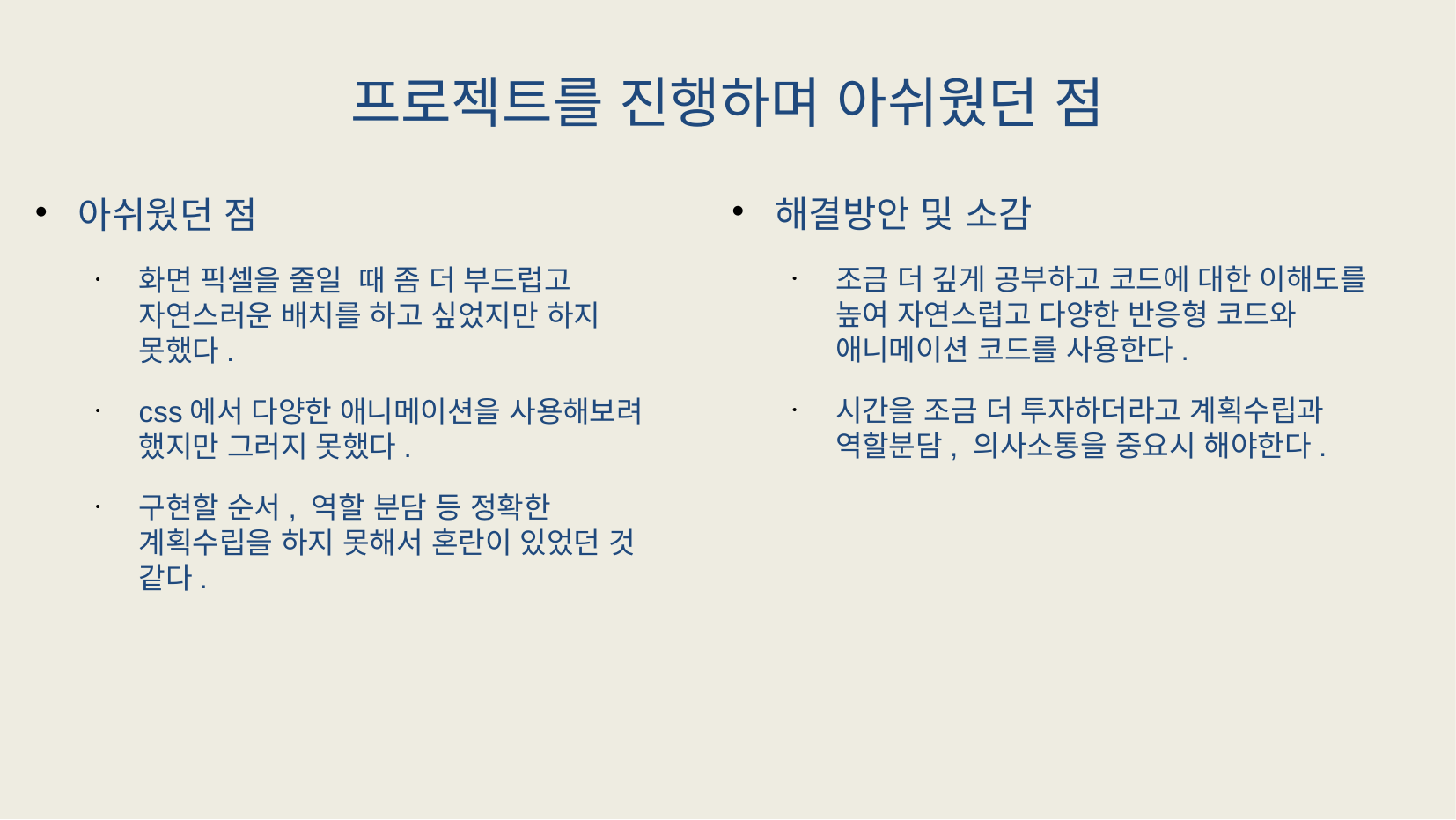

# 프로젝트를 진행하며 아쉬웠던 점
해결방안 및 소감
조금 더 깊게 공부하고 코드에 대한 이해도를 높여 자연스럽고 다양한 반응형 코드와 애니메이션 코드를 사용한다.
시간을 조금 더 투자하더라고 계획수립과 역할분담, 의사소통을 중요시 해야한다.
아쉬웠던 점
화면 픽셀을 줄일  때 좀 더 부드럽고 자연스러운 배치를 하고 싶었지만 하지 못했다.
css에서 다양한 애니메이션을 사용해보려 했지만 그러지 못했다.
구현할 순서, 역할 분담 등 정확한 계획수립을 하지 못해서 혼란이 있었던 것 같다.